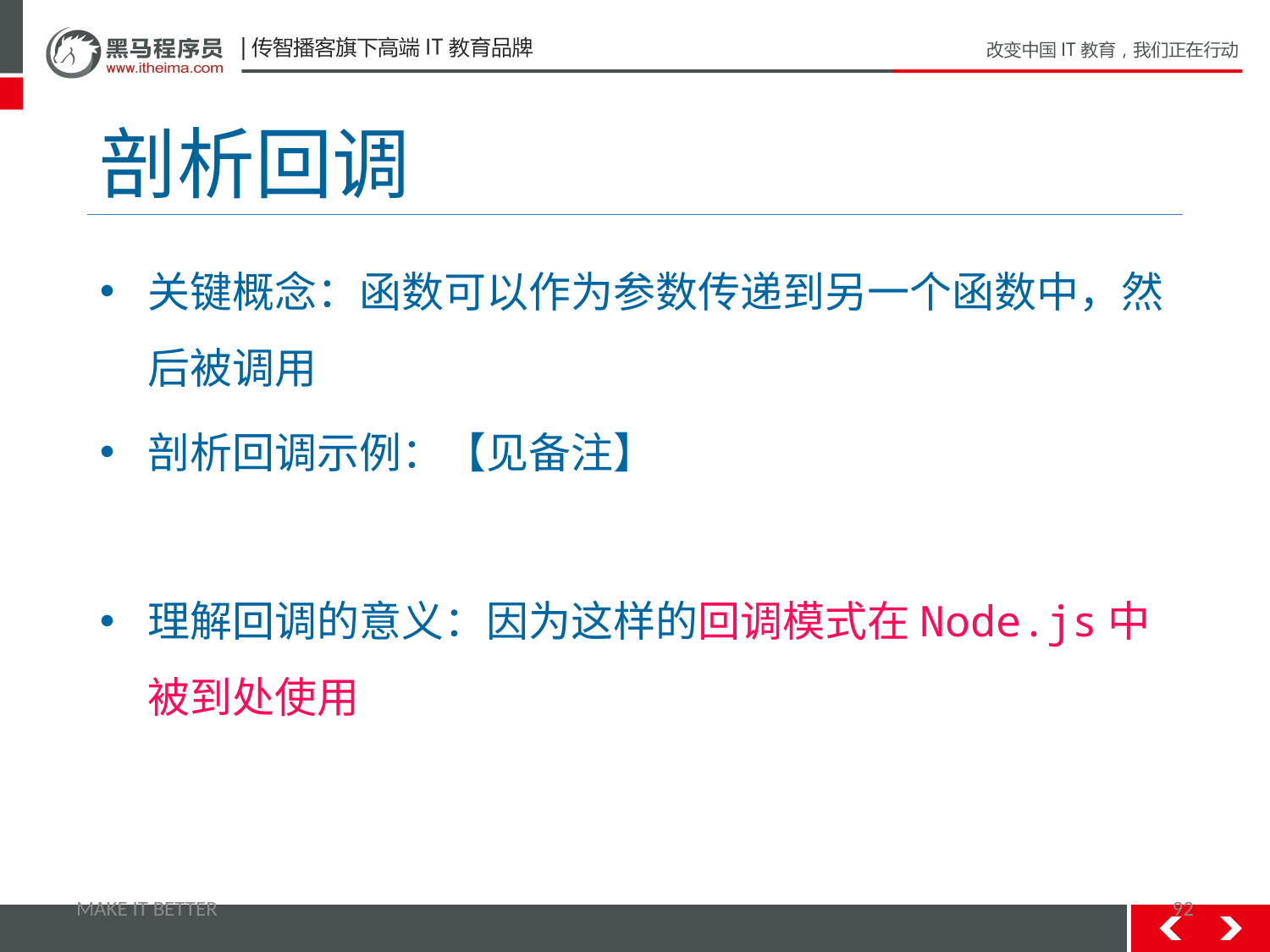

# 剖析回调
关键概念：函数可以作为参数传递到另一个函数中，然后被调用
剖析回调示例：【见备注】

理解回调的意义：因为这样的回调模式在Node.js中被到处使用

MAKE IT BETTER
92